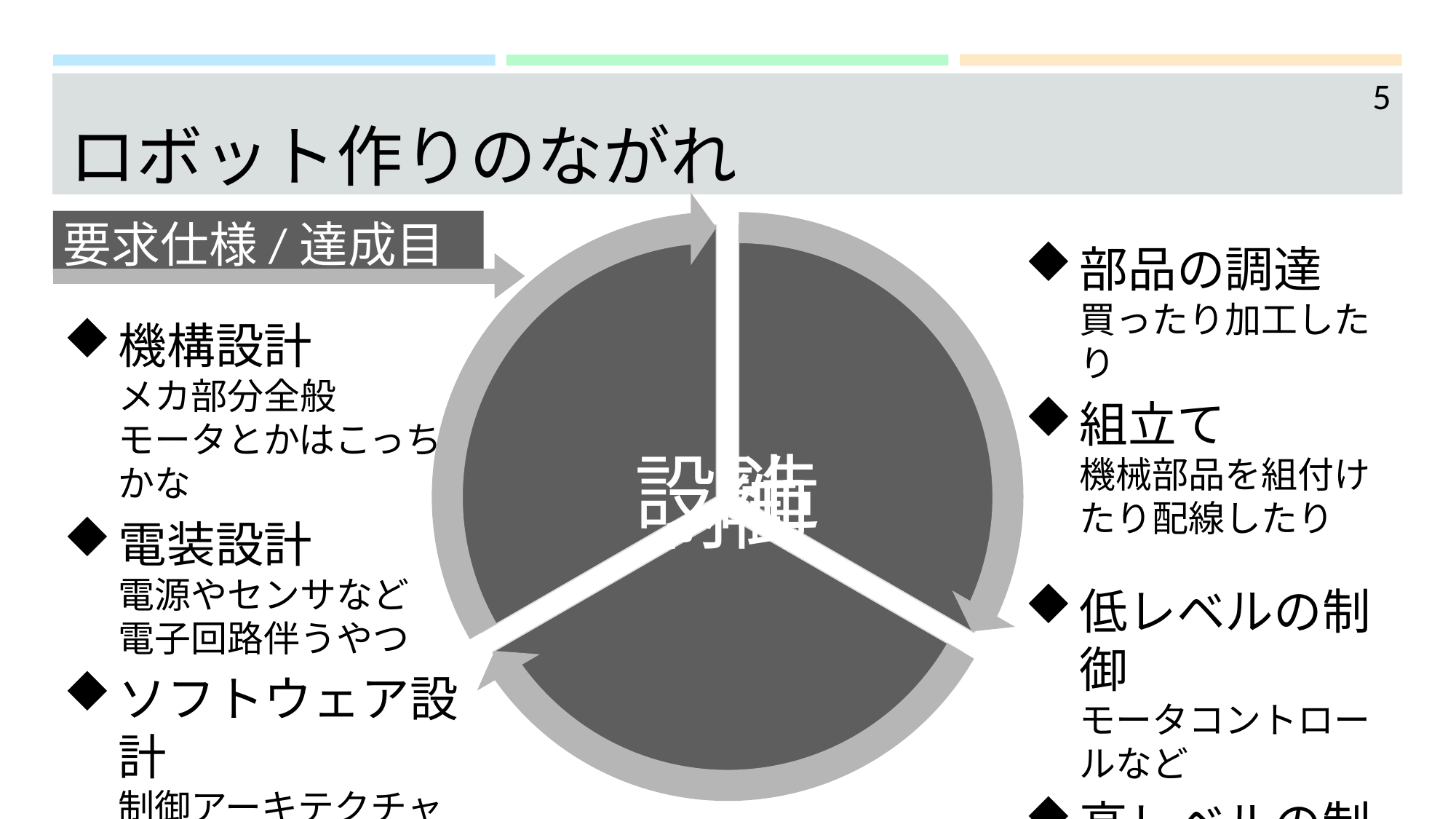

5
# ロボット作りのながれ
製造
制御
設計
要求仕様/達成目標

部品の調達
買ったり加工したり
組立て
機械部品を組付けたり配線したり
機構設計
メカ部分全般
モータとかはこっちかな
電装設計
電源やセンサなど
電子回路伴うやつ
ソフトウェア設計
制御アーキテクチャや
コンピュータ・通信系など
低レベルの制御
モータコントロールなど
高レベルの制御
センサやサーボの統合